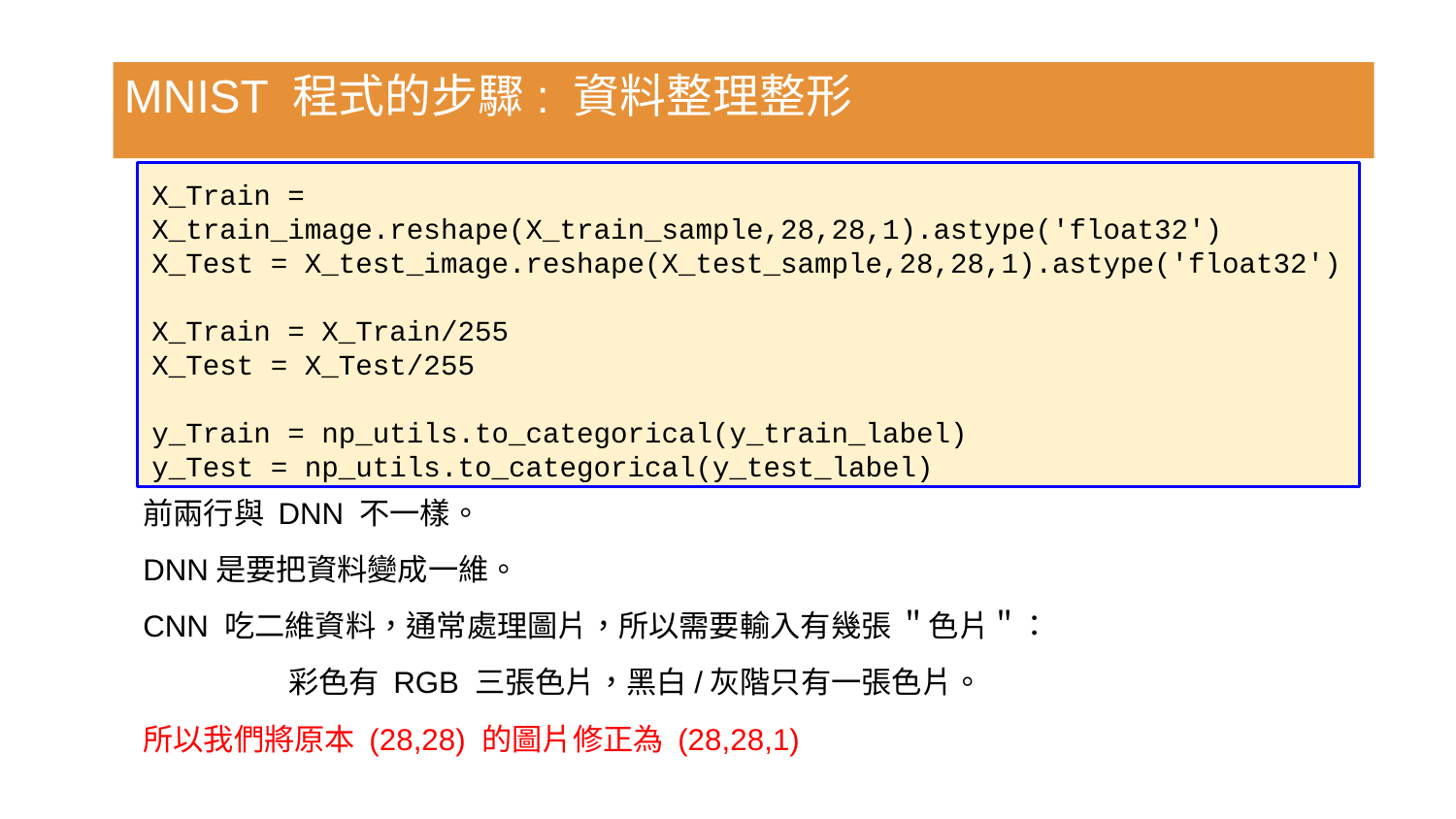

MNIST 程式的步驟: 資料整理整形
X_Train = X_train_image.reshape(X_train_sample,28,28,1).astype('float32')
X_Test = X_test_image.reshape(X_test_sample,28,28,1).astype('float32')

X_Train = X_Train/255
X_Test = X_Test/255

y_Train = np_utils.to_categorical(y_train_label)
y_Test = np_utils.to_categorical(y_test_label)

前兩行與 DNN 不一樣。
DNN是要把資料變成一維。
CNN 吃二維資料，通常處理圖片，所以需要輸入有幾張 ＂色片＂：
	彩色有 RGB 三張色片，黑白/灰階只有一張色片。
所以我們將原本 (28,28) 的圖片修正為 (28,28,1)